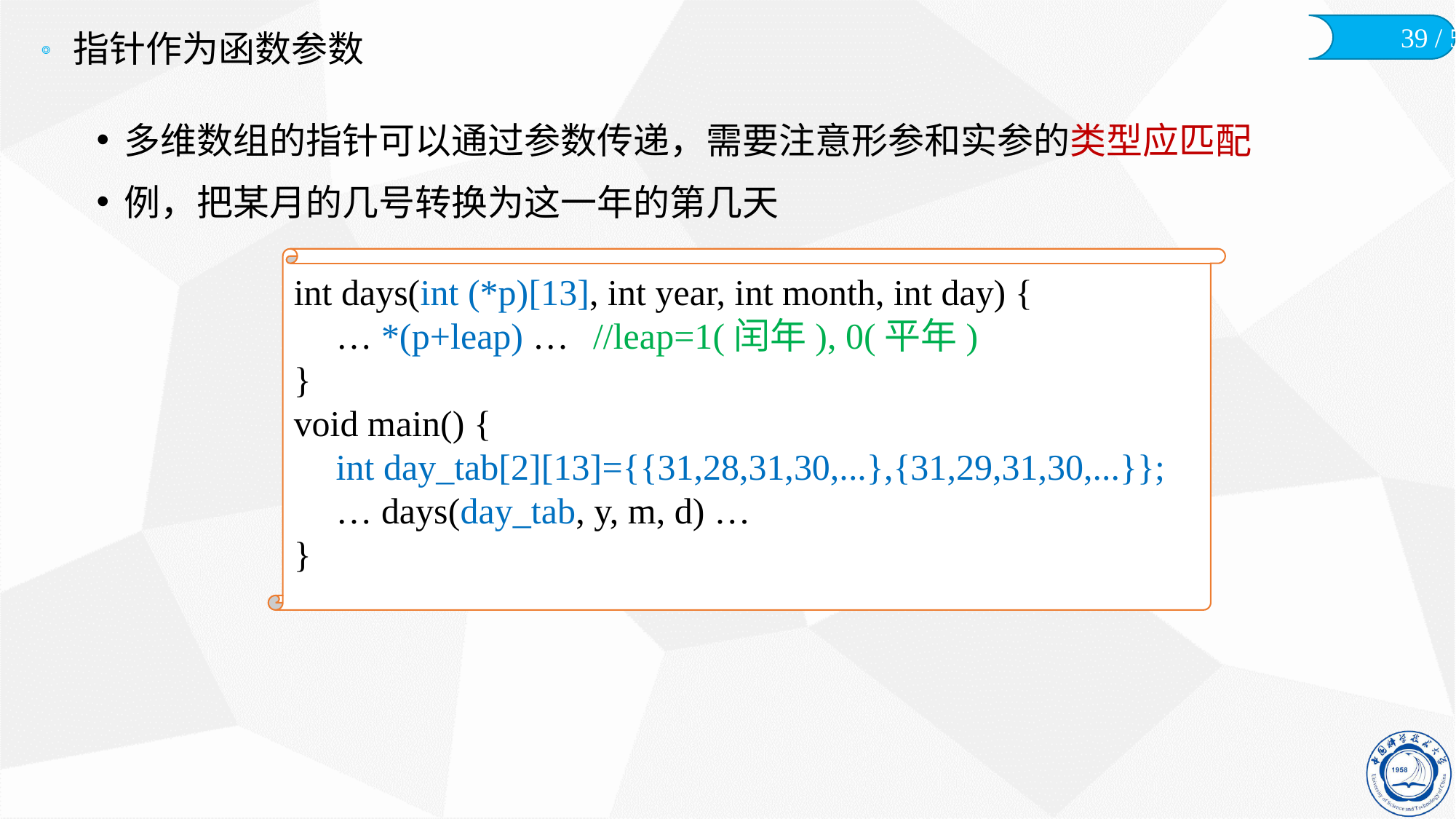

# 指针作为函数参数
多维数组的指针可以通过参数传递，需要注意形参和实参的类型应匹配
例，把某月的几号转换为这一年的第几天

int days(int (*p)[13], int year, int month, int day) {
	… *(p+leap) …	//leap=1(闰年), 0(平年)
}
void main() {
	int day_tab[2][13]={{31,28,31,30,...},{31,29,31,30,...}};
	… days(day_tab, y, m, d) …
}